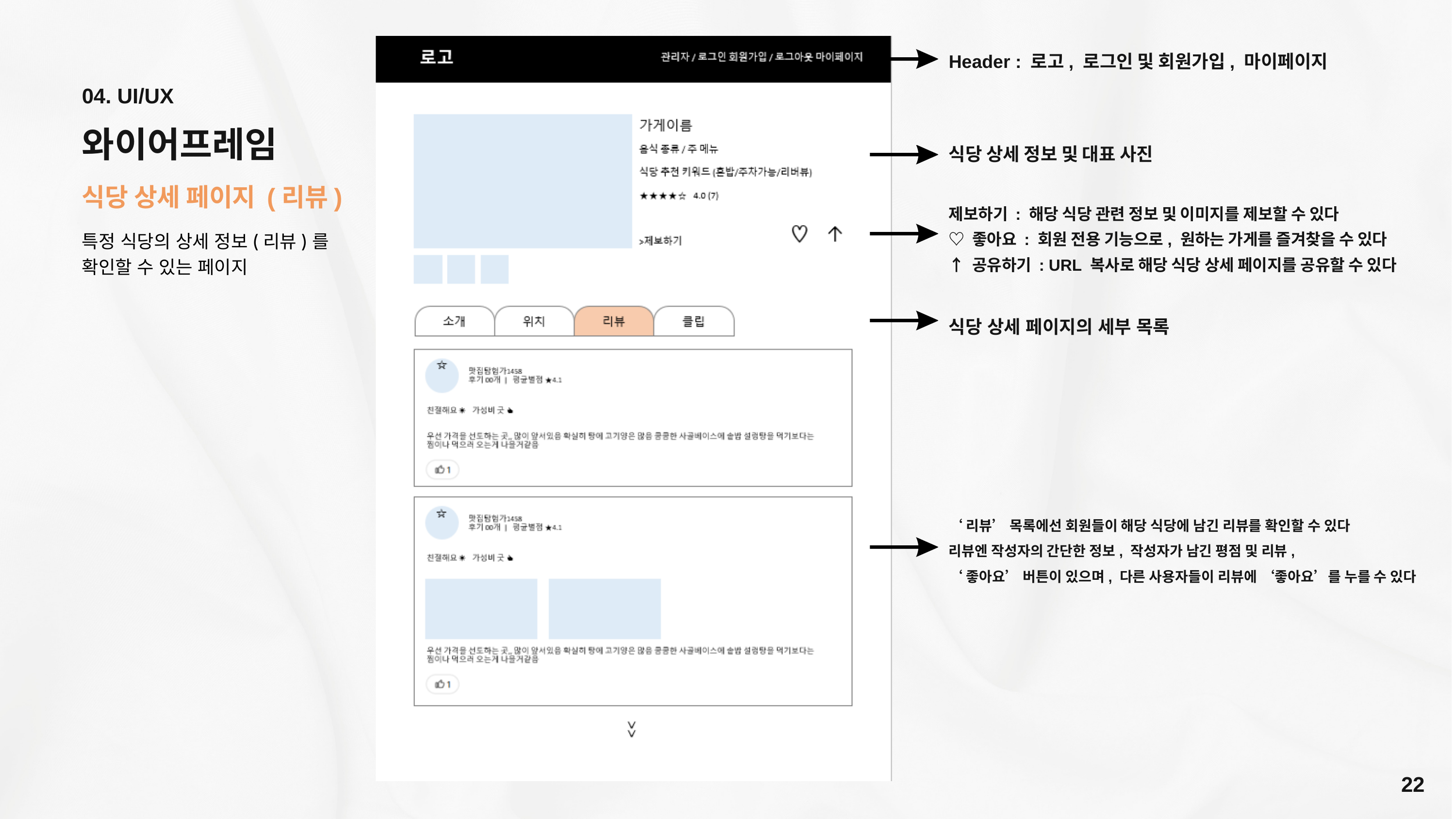

Header : 로고, 로그인 및 회원가입, 마이페이지

04. UI/UX
와이어프레임
식당 상세 정보 및 대표 사진

식당 상세 페이지 (리뷰)
제보하기 : 해당 식당 관련 정보 및 이미지를 제보할 수 있다
♡ 좋아요 : 회원 전용 기능으로, 원하는 가게를 즐겨찾을 수 있다
↑ 공유하기 : URL 복사로 해당 식당 상세 페이지를 공유할 수 있다

특정 식당의 상세 정보(리뷰)를   확인할 수 있는 페이지

식당 상세 페이지의 세부 목록
‘리뷰’ 목록에선 회원들이 해당 식당에 남긴 리뷰를 확인할 수 있다
리뷰엔 작성자의 간단한 정보, 작성자가 남긴 평점 및 리뷰,
‘좋아요’ 버튼이 있으며, 다른 사용자들이 리뷰에 ‘좋아요’를 누를 수 있다

22